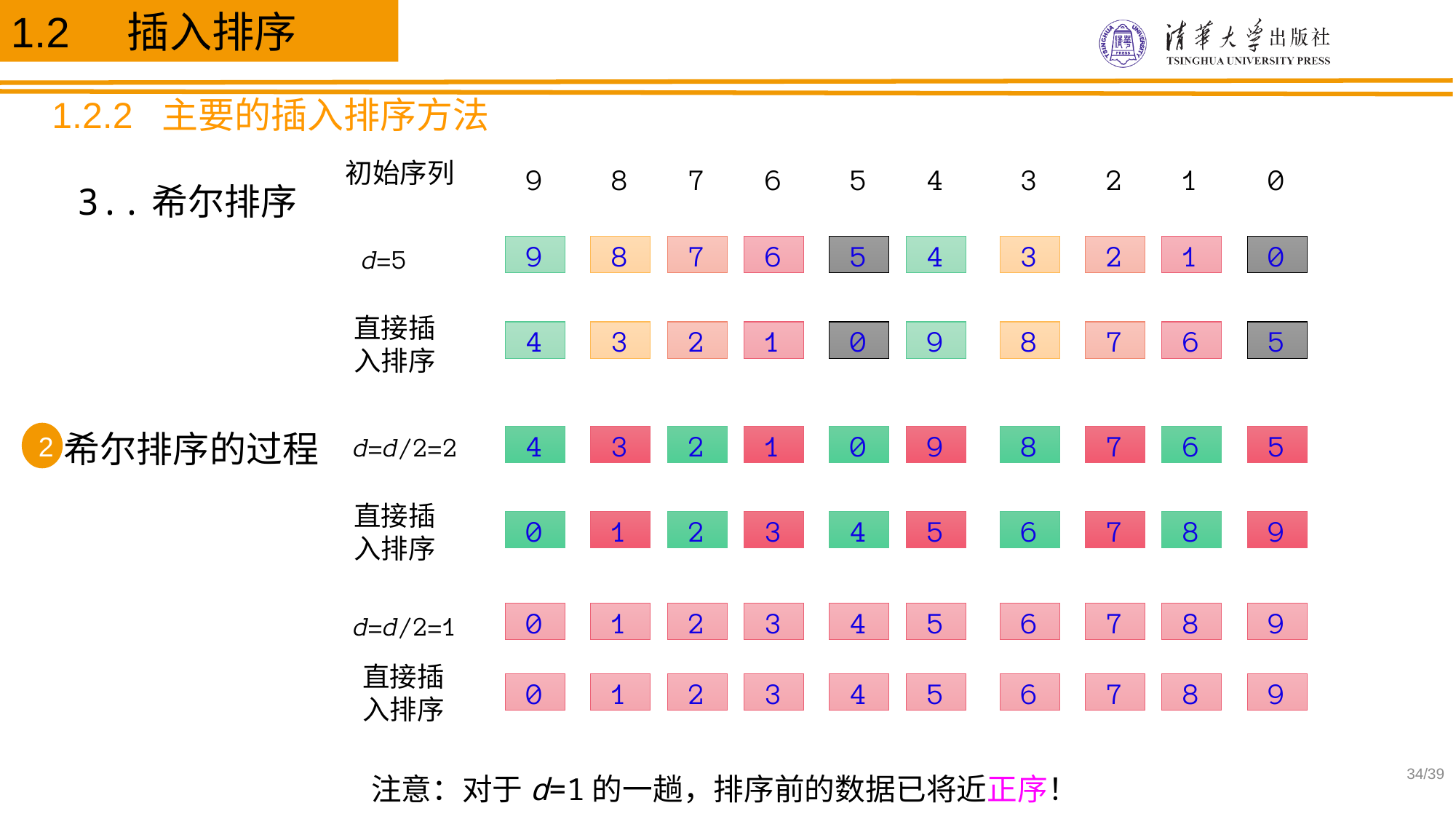

1.2    插入排序
1.2.2  主要的插入排序方法
初始序列
9
8
7
6
5
4
3
2
1
0
3..希尔排序
d=5
9
8
7
6
5
4
3
2
1
0
直接插入排序
4
3
2
1
0
9
8
7
6
5

希尔排序的过程
2
d=d/2=2
4
3
2
1
0
9
8
7
6
5
直接插入排序
0
1
2
3
4
5
6
7
8
9
d=d/2=1
0
1
2
3
4
5
6
7
8
9
直接插入排序
0
1
2
3
4
5
6
7
8
9
34/39
注意：对于d=1的一趟，排序前的数据已将近正序！